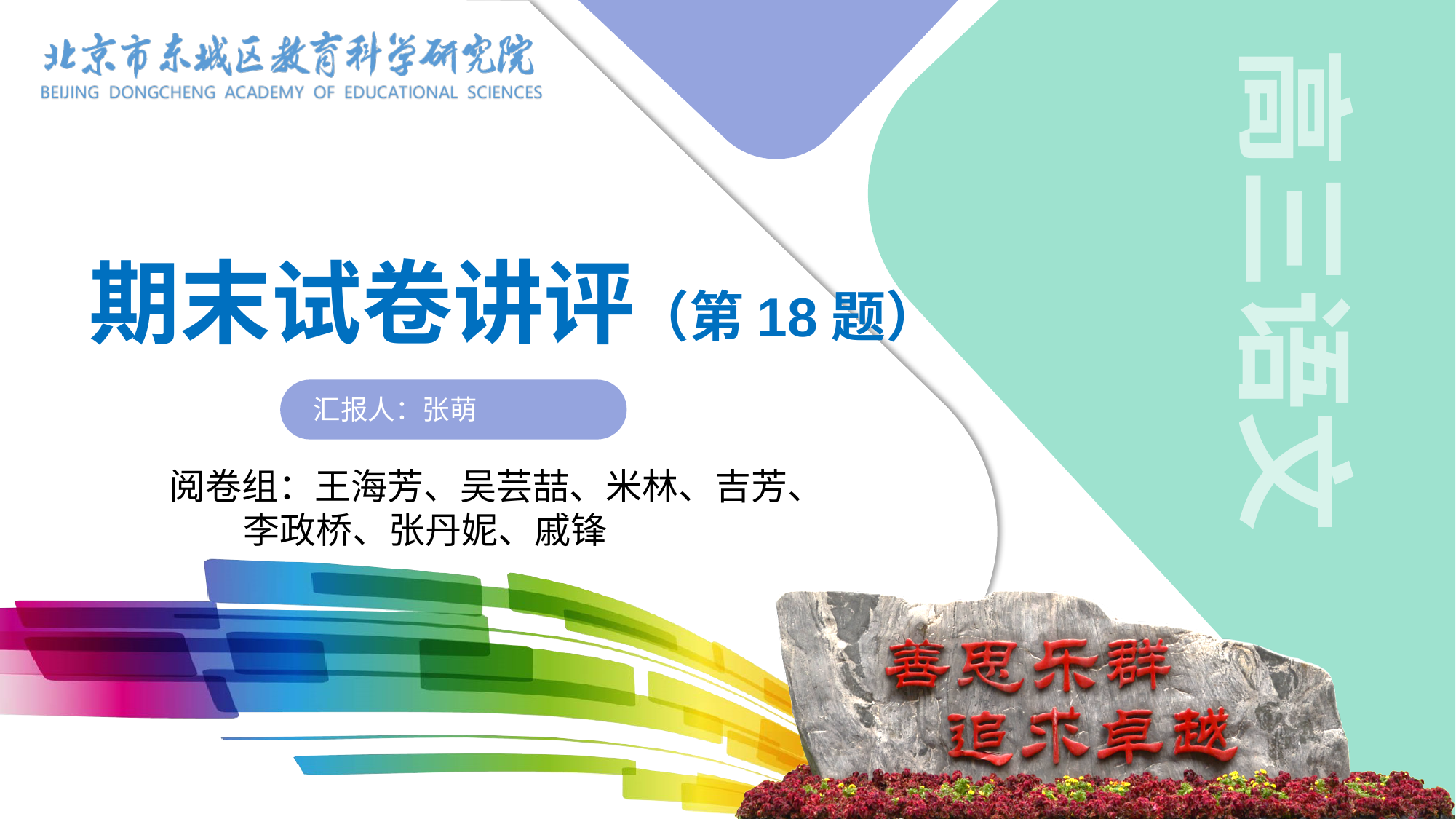

高三语文
期末试卷讲评（第18题）

汇报人：张萌
阅卷组：王海芳、吴芸喆、米林、吉芳、
        李政桥、张丹妮、戚锋